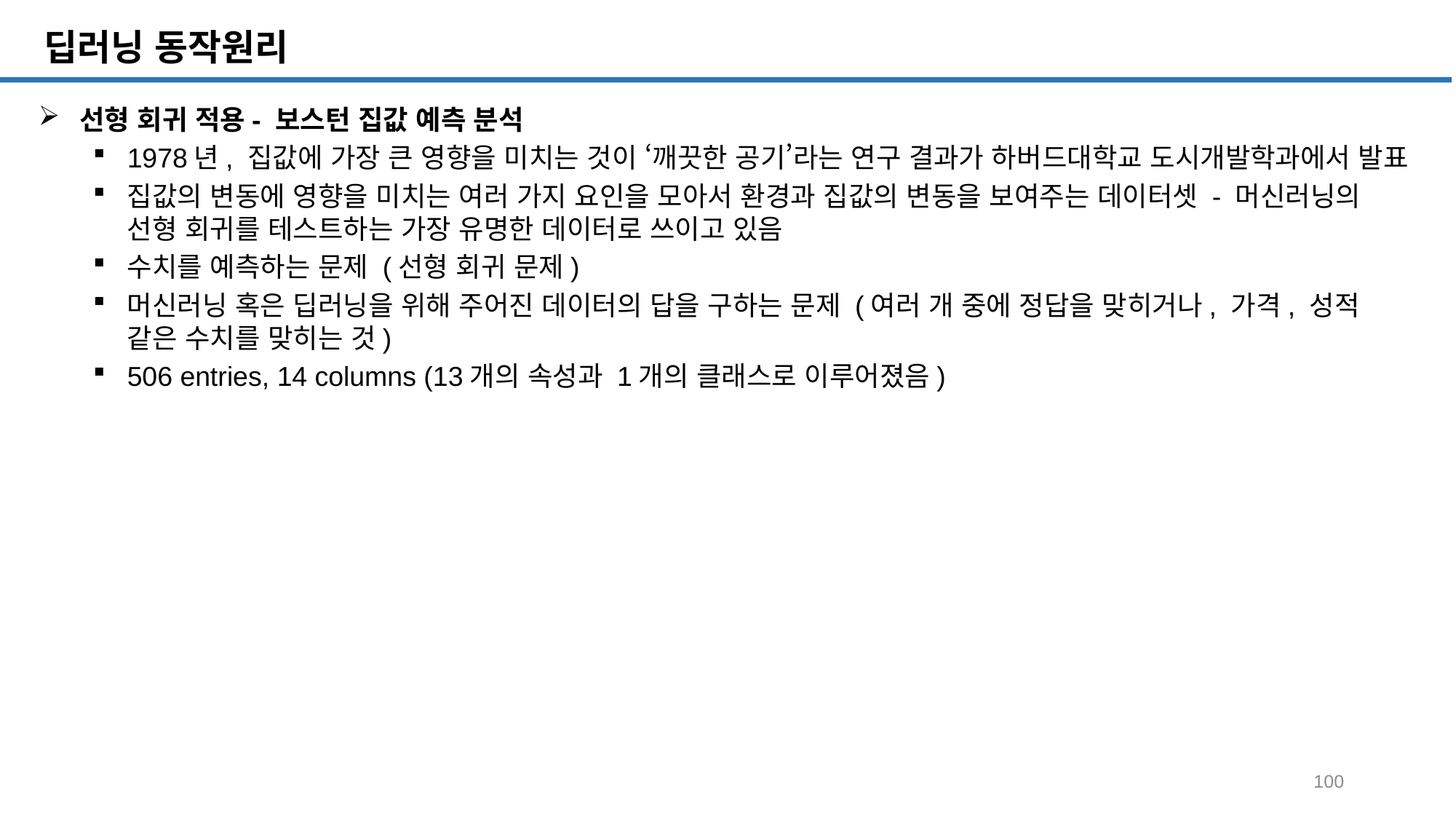

SQL 튜닝 개요
# 딥러닝 동작원리

선형 회귀 적용- 보스턴 집값 예측 분석
1978년, 집값에 가장 큰 영향을 미치는 것이 ‘깨끗한 공기’라는 연구 결과가 하버드대학교 도시개발학과에서 발표
집값의 변동에 영향을 미치는 여러 가지 요인을 모아서 환경과 집값의 변동을 보여주는 데이터셋 - 머신러닝의 선형 회귀를 테스트하는 가장 유명한 데이터로 쓰이고 있음
수치를 예측하는 문제 (선형 회귀 문제)
머신러닝 혹은 딥러닝을 위해 주어진 데이터의 답을 구하는 문제 (여러 개 중에 정답을 맞히거나, 가격, 성적 같은 수치를 맞히는 것)
506 entries, 14 columns (13개의 속성과 1개의 클래스로 이루어졌음)
100